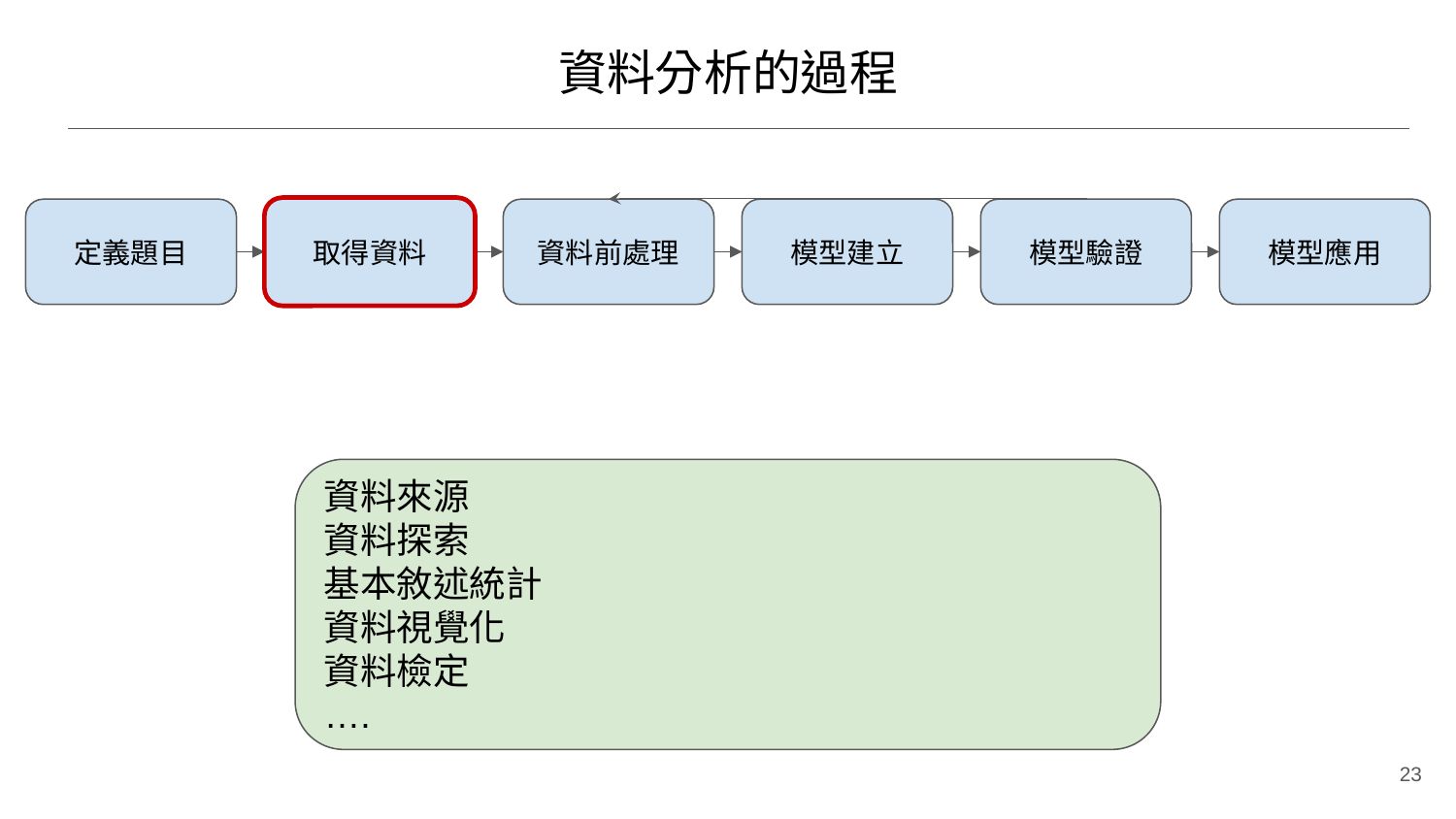

# 資料分析的過程

模型驗證
定義題目
取得資料
資料前處理
模型建立
模型應用
資料來源
資料探索
基本敘述統計
資料視覺化
資料檢定
….
23